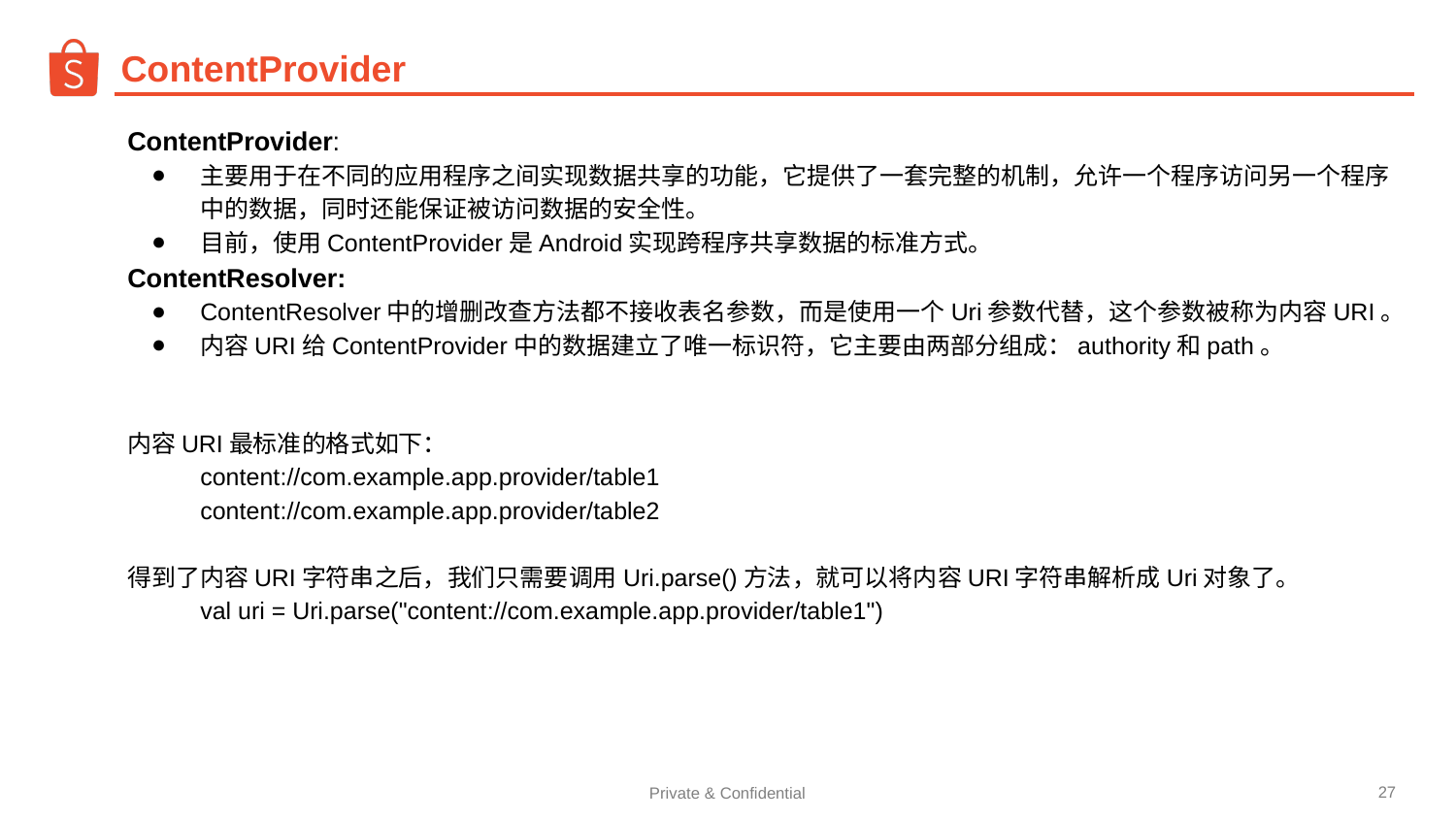

# ContentProvider
ContentProvider:
主要用于在不同的应用程序之间实现数据共享的功能，它提供了一套完整的机制，允许一个程序访问另一个程序中的数据，同时还能保证被访问数据的安全性。
目前，使用ContentProvider是Android实现跨程序共享数据的标准方式。
ContentResolver:
ContentResolver中的增删改查方法都不接收表名参数，而是使用一个Uri参数代替，这个参数被称为内容URI。
内容URI给ContentProvider中的数据建立了唯一标识符，它主要由两部分组成：authority和path。
 01

内容URI最标准的格式如下：
content://com.example.app.provider/table1
content://com.example.app.provider/table2

得到了内容URI字符串之后，我们只需要调用Uri.parse()方法，就可以将内容URI字符串解析成Uri对象了。
val uri = Uri.parse("content://com.example.app.provider/table1")

简介
27